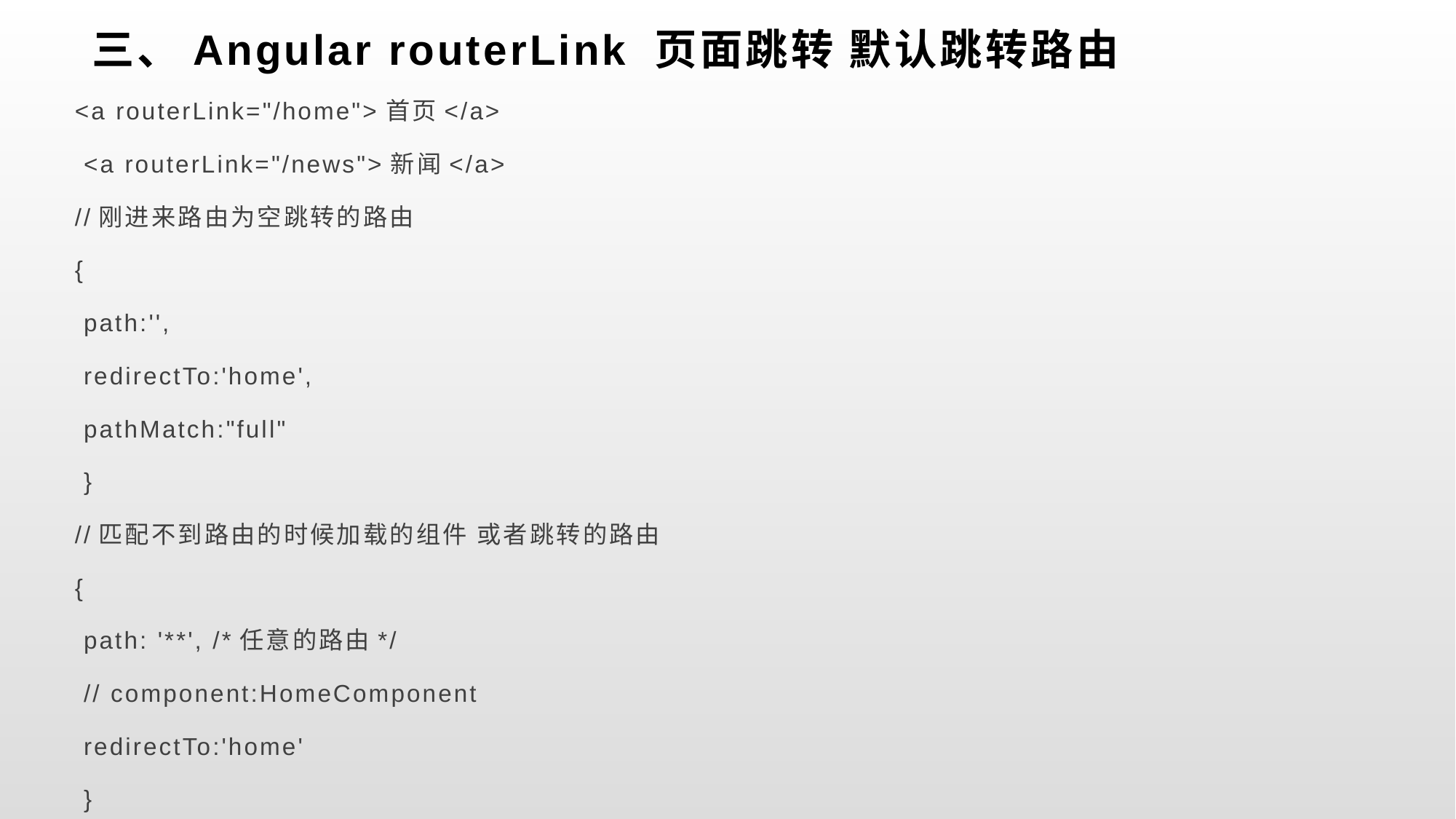

# 三、Angular routerLink 页面跳转 默认跳转路由
<a routerLink="/home">首页</a>
 <a routerLink="/news">新闻</a>
//刚进来路由为空跳转的路由
{
 path:'',
 redirectTo:'home',
 pathMatch:"full"
 }
//匹配不到路由的时候加载的组件 或者跳转的路由
{
 path: '**', /*任意的路由*/
 // component:HomeComponent
 redirectTo:'home'
 }